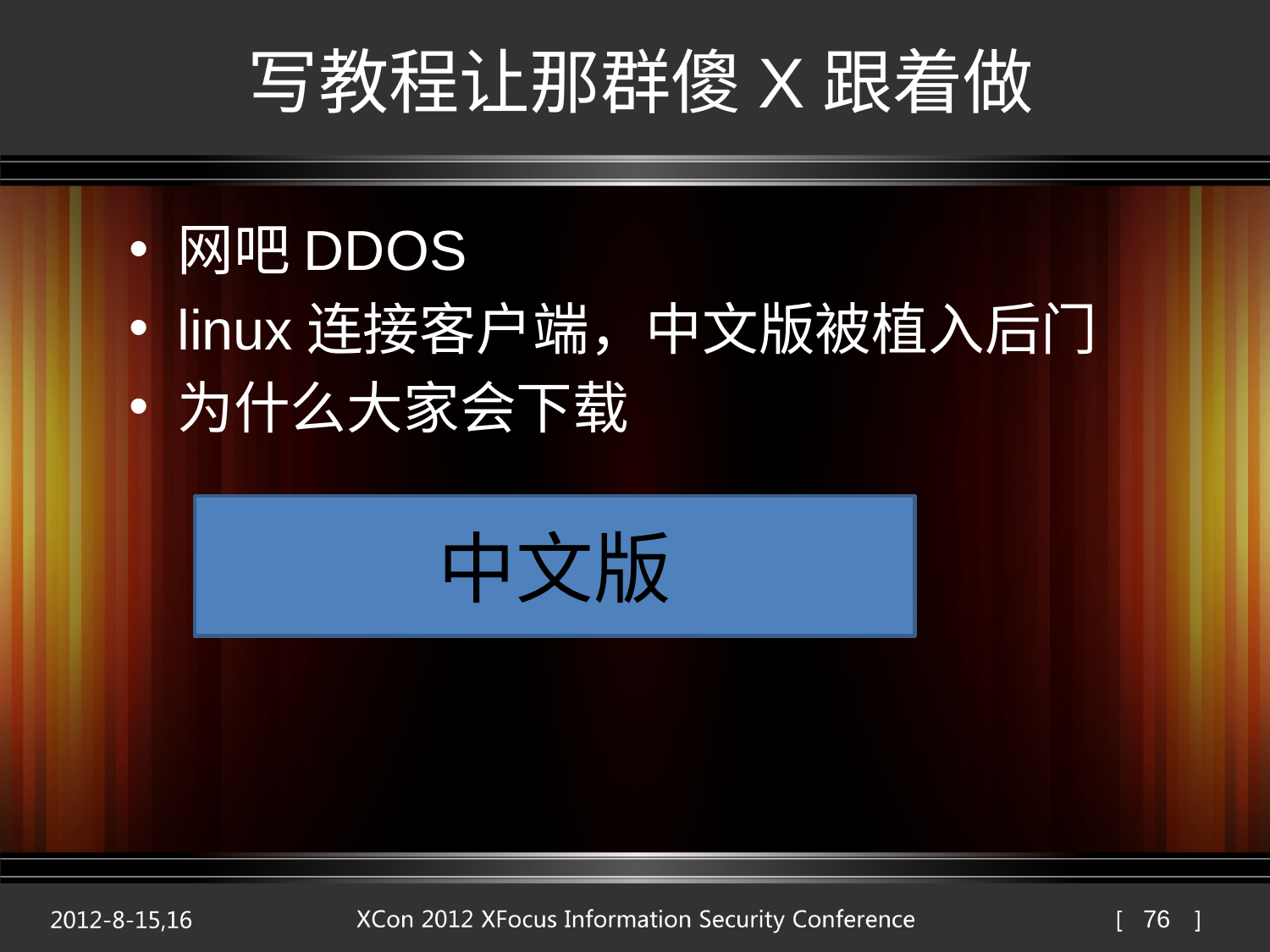

# 写教程让那群傻X跟着做
网吧DDOS
linux连接客户端，中文版被植入后门
为什么大家会下载
中文版
76